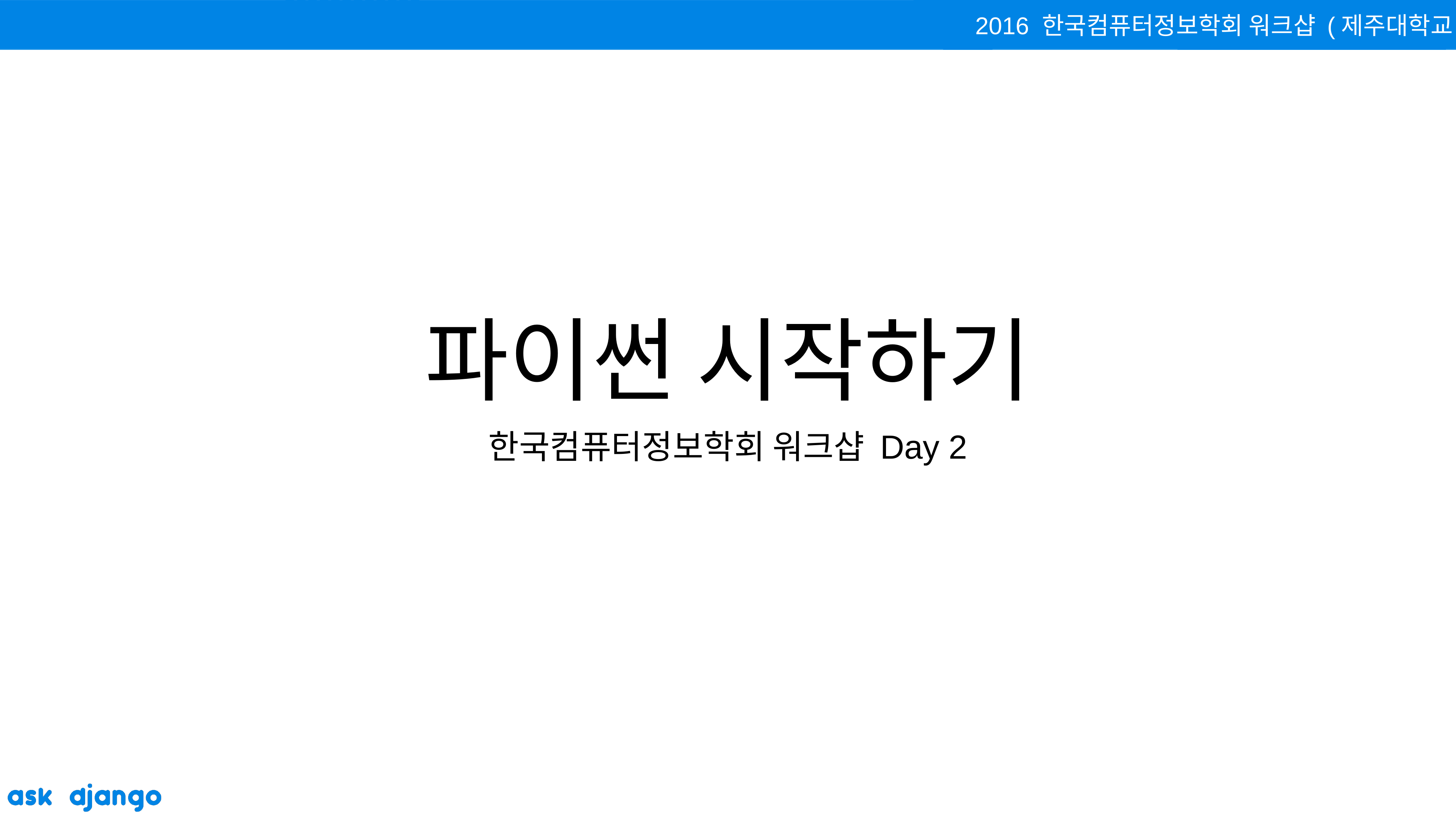

# 파이썬 시작하기
한국컴퓨터정보학회 워크샵 Day 2